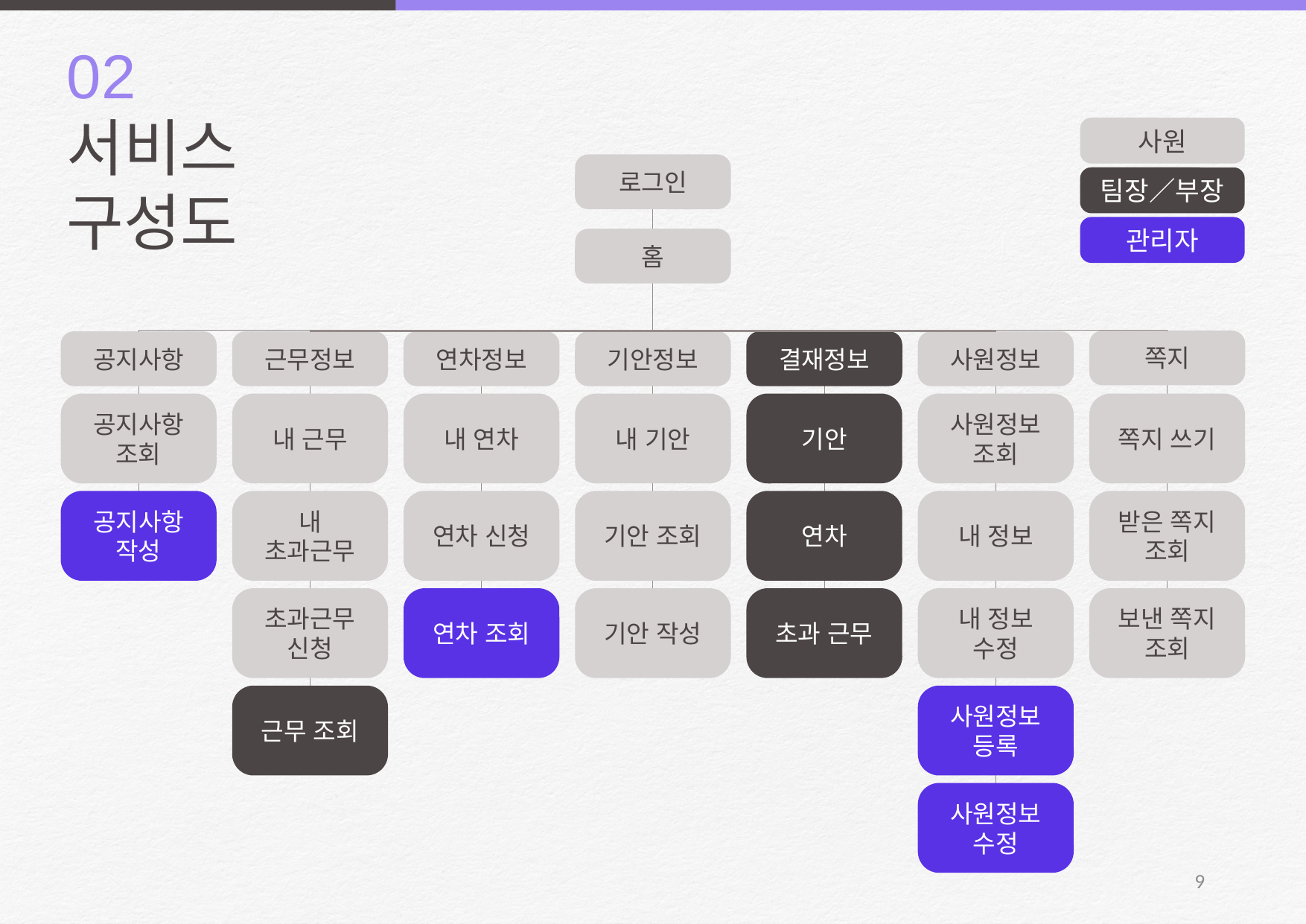

02
서비스
구성도
사원
팀장／부장
관리자
로그인
홈
쪽지
쪽지 쓰기
받은 쪽지 조회
보낸 쪽지 조회
공지사항
공지사항
조회
공지사항
작성
근무정보
내 근무
내 초과근무
초과근무
신청
근무 조회
연차정보
내 연차
연차 신청
연차 조회
기안정보
내 기안
기안 조회
기안 작성
결재정보
사원정보
사원정보
조회
내 정보
내 정보 수정
사원정보
등록
사원정보
수정
기안
연차
초과 근무
9